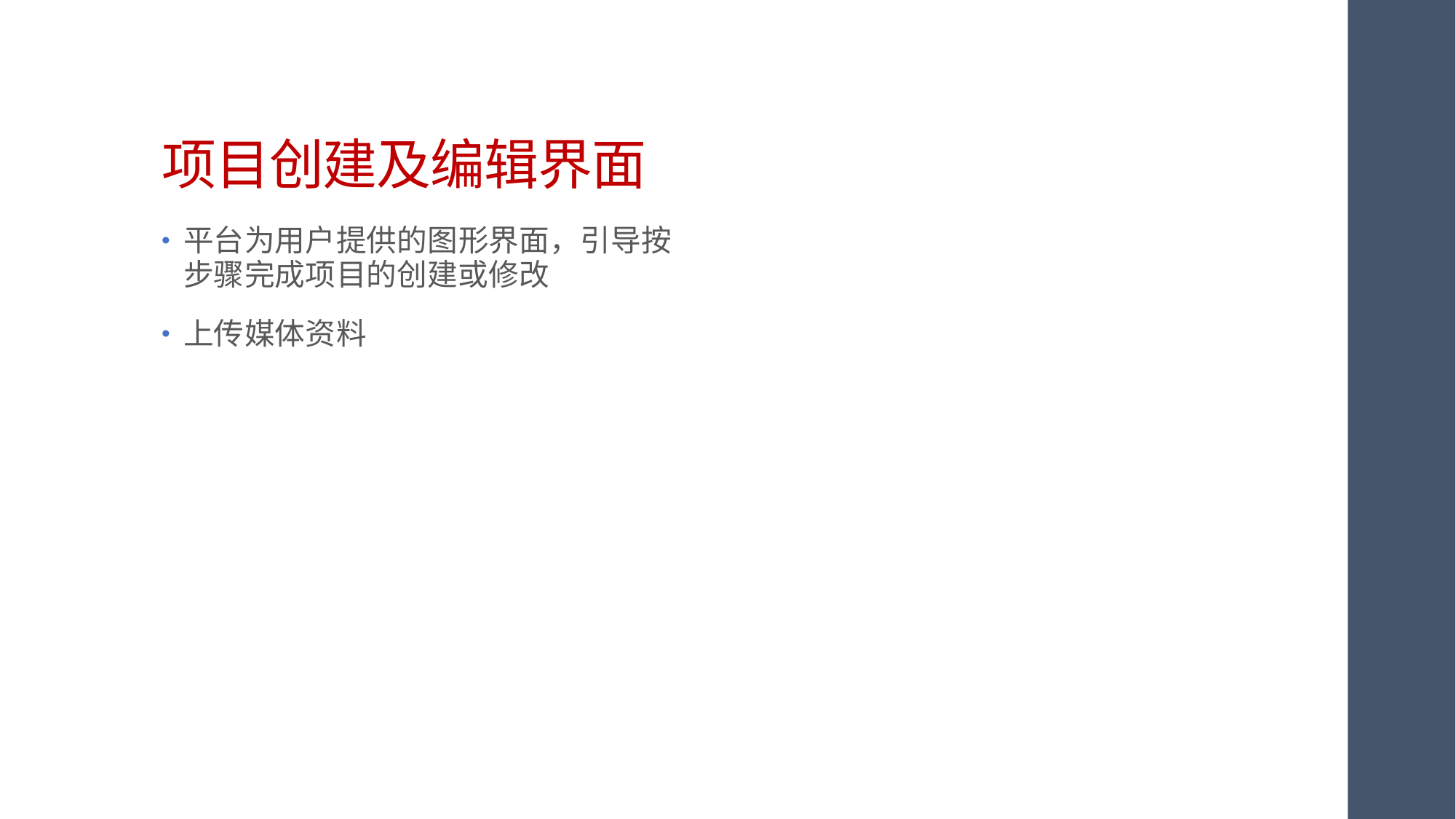

# 项目创建及编辑界面
平台为用户提供的图形界面，引导按步骤完成项目的创建或修改
上传媒体资料